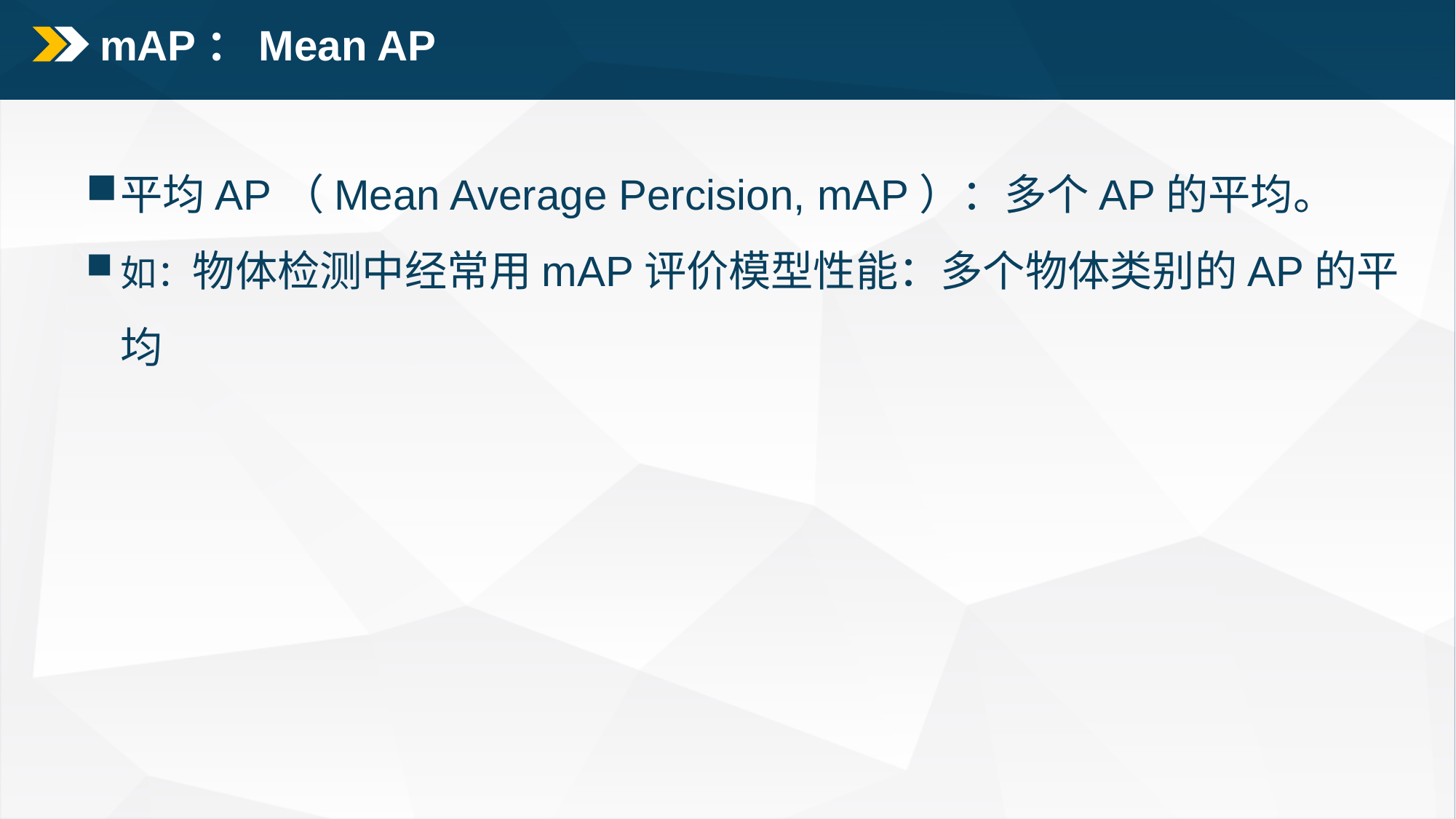

# mAP：Mean AP
平均AP（Mean Average Percision, mAP）：多个AP的平均。
如：物体检测中经常用mAP评价模型性能：多个物体类别的AP的平均